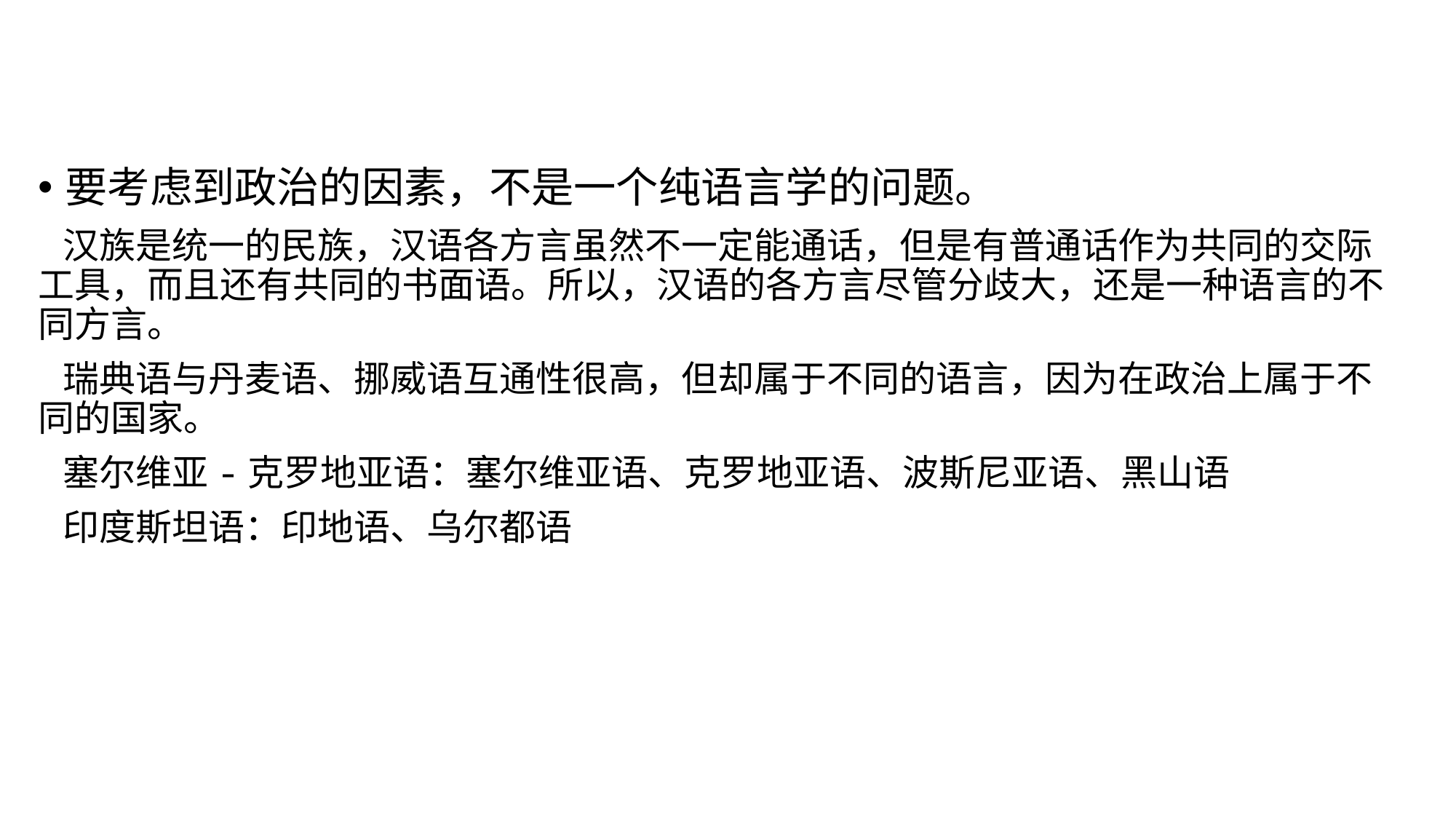

要考虑到政治的因素，不是一个纯语言学的问题。
  汉族是统一的民族，汉语各方言虽然不一定能通话，但是有普通话作为共同的交际工具，而且还有共同的书面语。所以，汉语的各方言尽管分歧大，还是一种语言的不同方言。
  瑞典语与丹麦语、挪威语互通性很高，但却属于不同的语言，因为在政治上属于不同的国家。
  塞尔维亚-克罗地亚语：塞尔维亚语、克罗地亚语、波斯尼亚语、黑山语
  印度斯坦语：印地语、乌尔都语